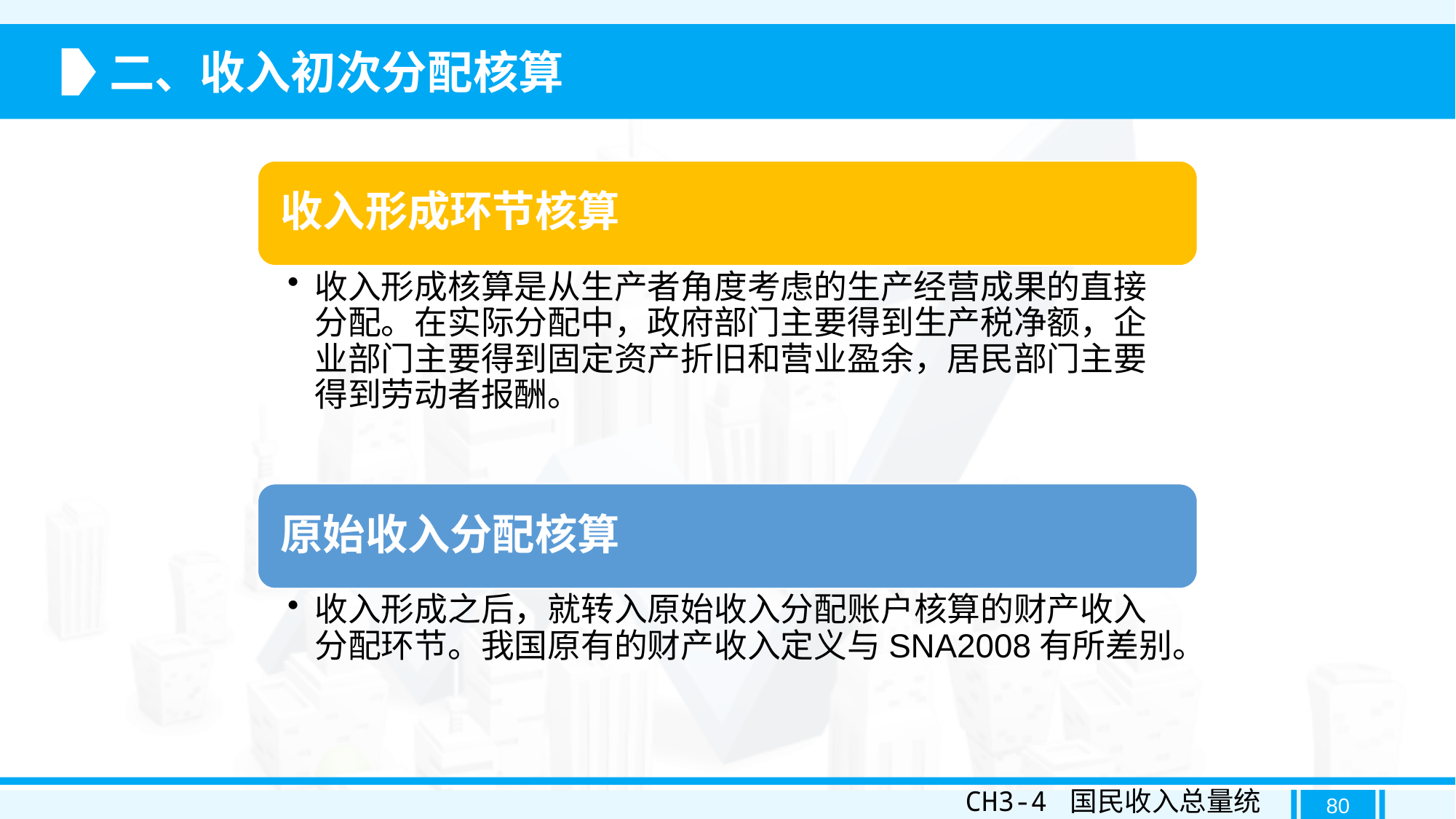

二、收入初次分配核算

收入形成环节核算
收入形成核算是从生产者角度考虑的生产经营成果的直接分配。在实际分配中，政府部门主要得到生产税净额，企业部门主要得到固定资产折旧和营业盈余，居民部门主要得到劳动者报酬。
原始收入分配核算
收入形成之后，就转入原始收入分配账户核算的财产收入分配环节。我国原有的财产收入定义与SNA2008有所差别。
CH3-4 国民收入总量统计
80